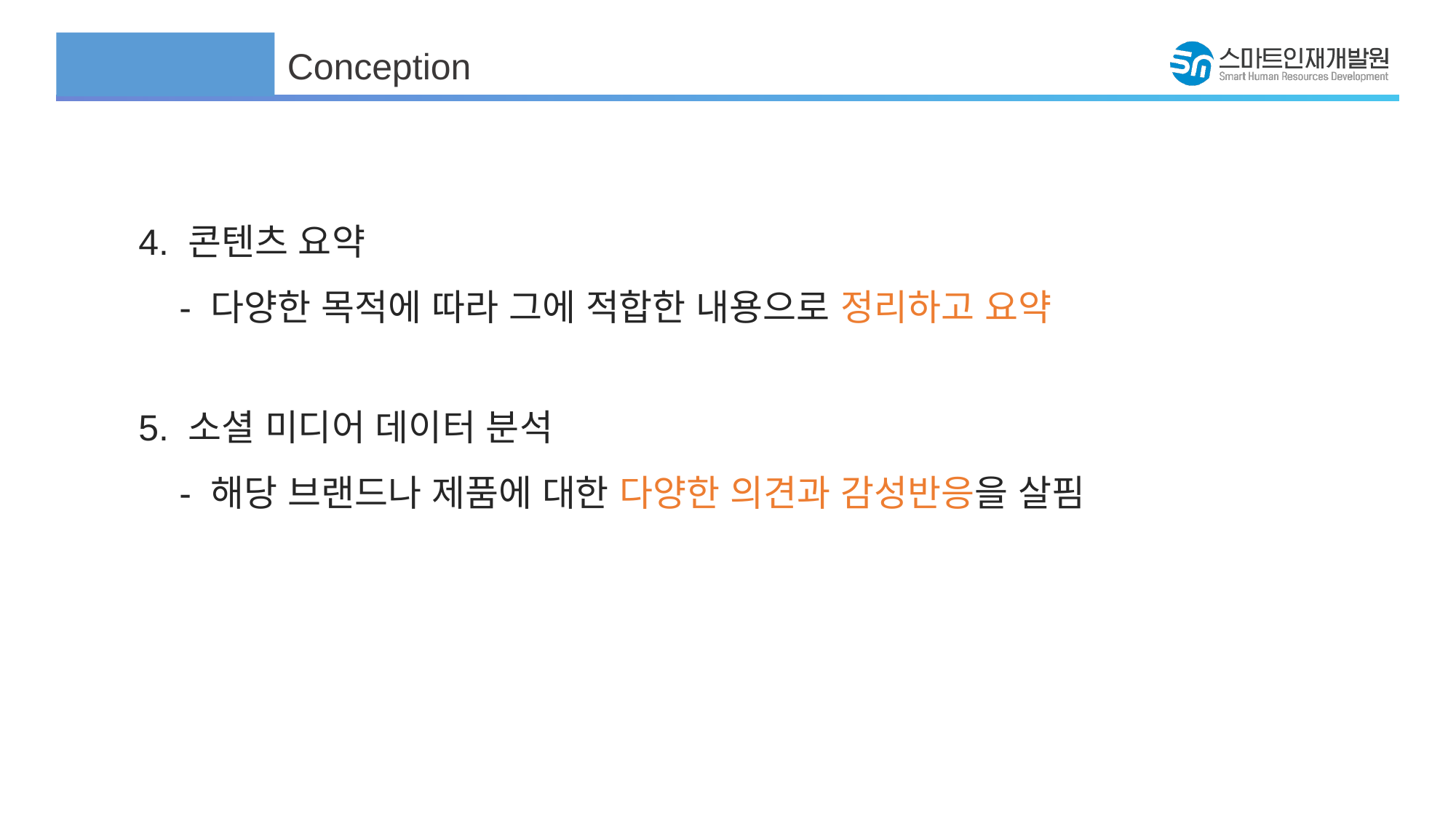

Conception
4. 콘텐츠 요약
    - 다양한 목적에 따라 그에 적합한 내용으로 정리하고 요약

5. 소셜 미디어 데이터 분석
    - 해당 브랜드나 제품에 대한 다양한 의견과 감성반응을 살핌